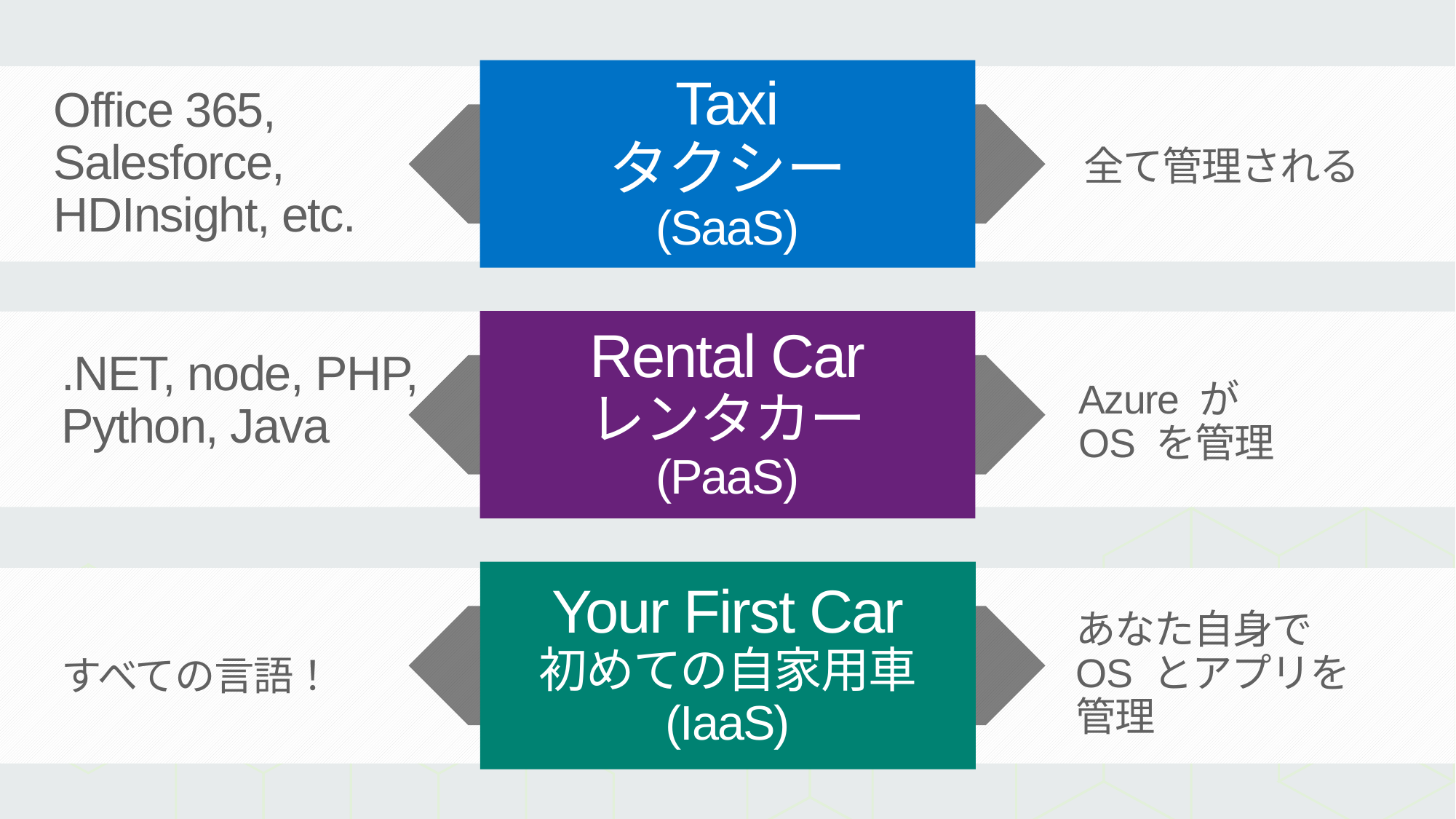

#
Office 365,
Salesforce,
HDInsight, etc.
Taxi
タクシー
(SaaS)

全て管理される
Rental Car
レンタカー
(PaaS)

.NET, node, PHP,
Python, Java
Azure が
OS を管理

Your First Car
初めての自家用車
(IaaS)

あなた自身で
OS とアプリを
管理

すべての言語！